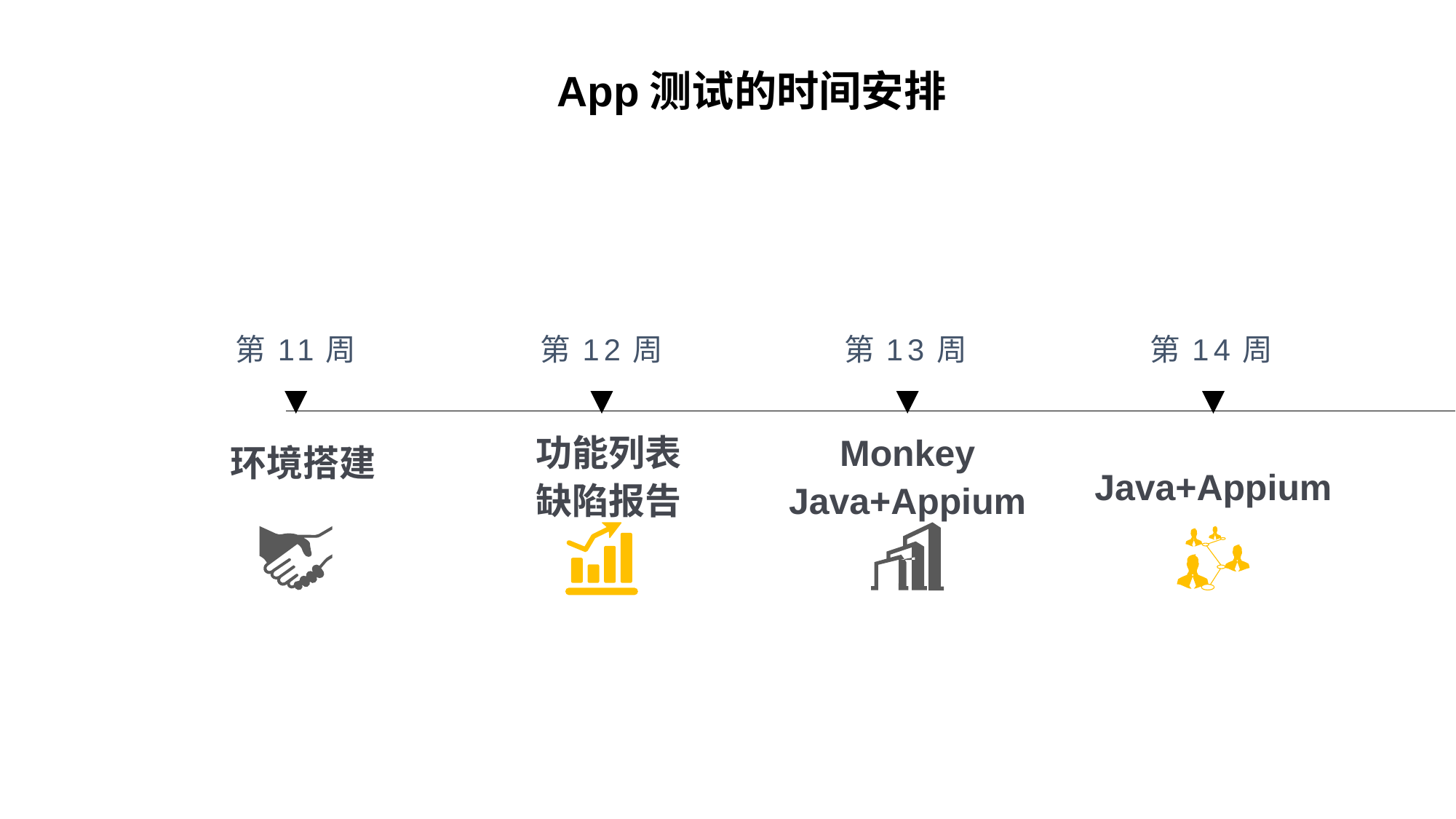

第11周
第12周
第13周
第14周

功能列表
缺陷报告
Monkey
Java+Appium
环境搭建
Java+Appium